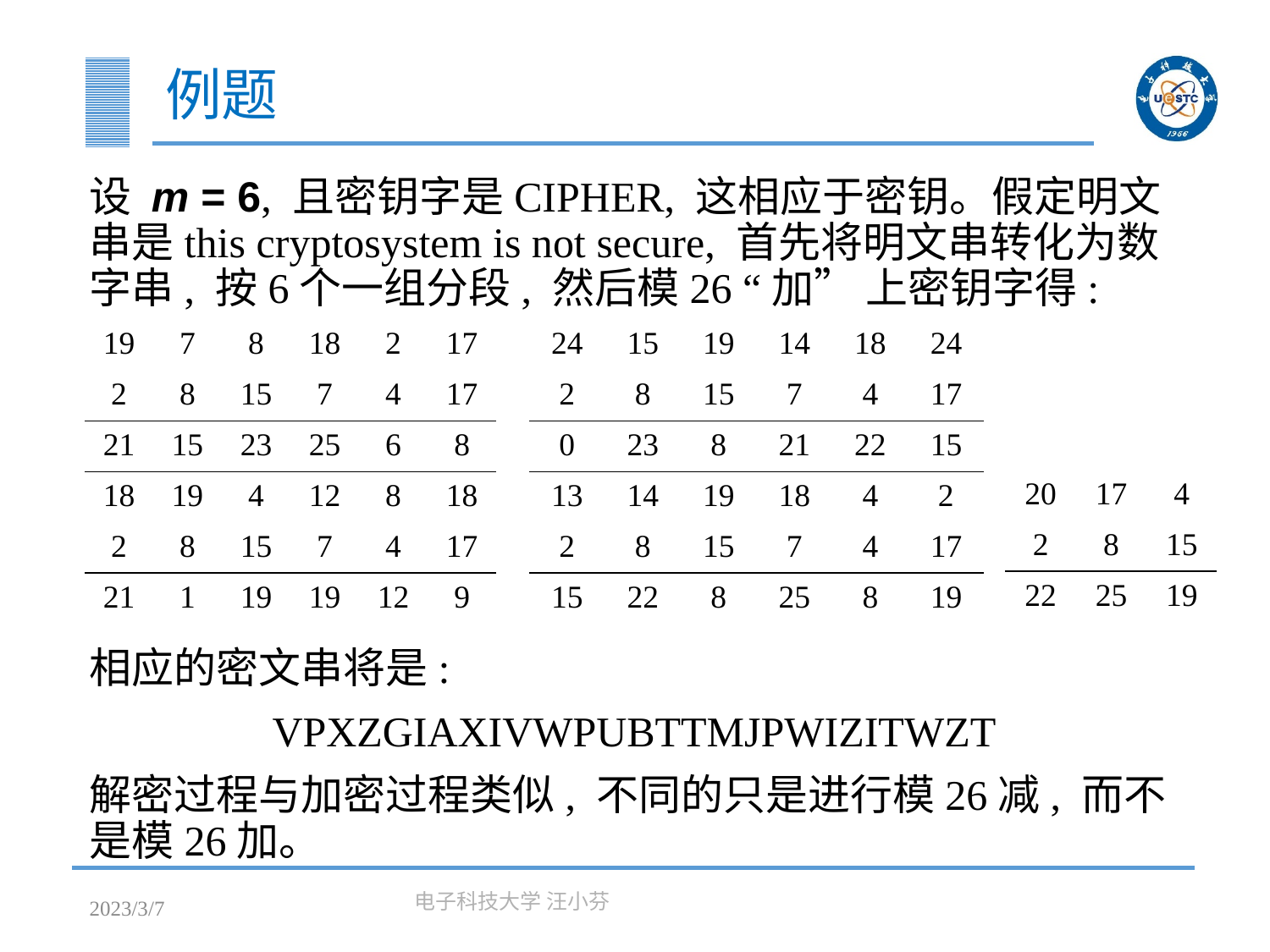

# 例题
设 m = 6, 且密钥字是CIPHER, 这相应于密钥。假定明文串是this cryptosystem is not secure, 首先将明文串转化为数字串, 按6个一组分段, 然后模26 “加” 上密钥字得:

相应的密文串将是:
VPXZGIAXIVWPUBTTMJPWIZITWZT
解密过程与加密过程类似, 不同的只是进行模26减, 而不是模26加。
| 19 | 7 | 8 | 18 | 2 | 17 |
| --- | --- | --- | --- | --- | --- |
| 2 | 8 | 15 | 7 | 4 | 17 |
| 21 | 15 | 23 | 25 | 6 | 8 |
| 18 | 19 | 4 | 12 | 8 | 18 |
| 2 | 8 | 15 | 7 | 4 | 17 |
| 21 | 1 | 19 | 19 | 12 | 9 |
| 24 | 15 | 19 | 14 | 18 | 24 |
| --- | --- | --- | --- | --- | --- |
| 2 | 8 | 15 | 7 | 4 | 17 |
| 0 | 23 | 8 | 21 | 22 | 15 |
| 13 | 14 | 19 | 18 | 4 | 2 |
| 2 | 8 | 15 | 7 | 4 | 17 |
| 15 | 22 | 8 | 25 | 8 | 19 |
| 20 | 17 | 4 |
| --- | --- | --- |
| 2 | 8 | 15 |
| 22 | 25 | 19 |
2023/3/7
电子科技大学 汪小芬